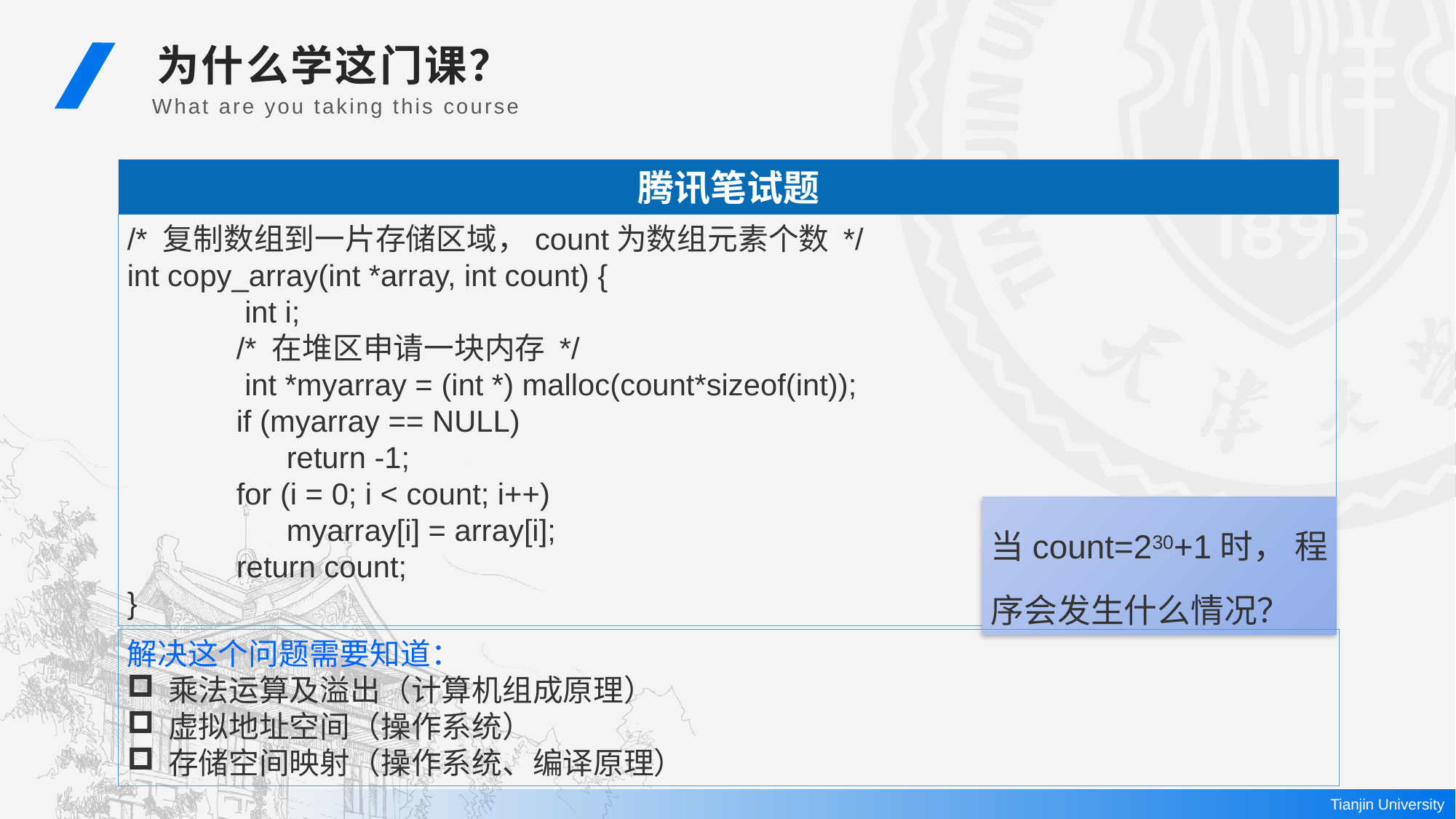

为什么学这门课？
   What are you taking this course
腾讯笔试题
/* 复制数组到一片存储区域，count为数组元素个数 */
int copy_array(int *array, int count) {
  	 int i;
 	/* 在堆区申请一块内存 */
  	 int *myarray = (int *) malloc(count*sizeof(int));
   	if (myarray == NULL)
       	      return -1;
  	for (i = 0; i < count; i++)
       	      myarray[i] = array[i];
   	return count;
}
当count=230+1时， 程序会发生什么情况？
解决这个问题需要知道：
乘法运算及溢出（计算机组成原理）
虚拟地址空间（操作系统）
存储空间映射（操作系统、编译原理）